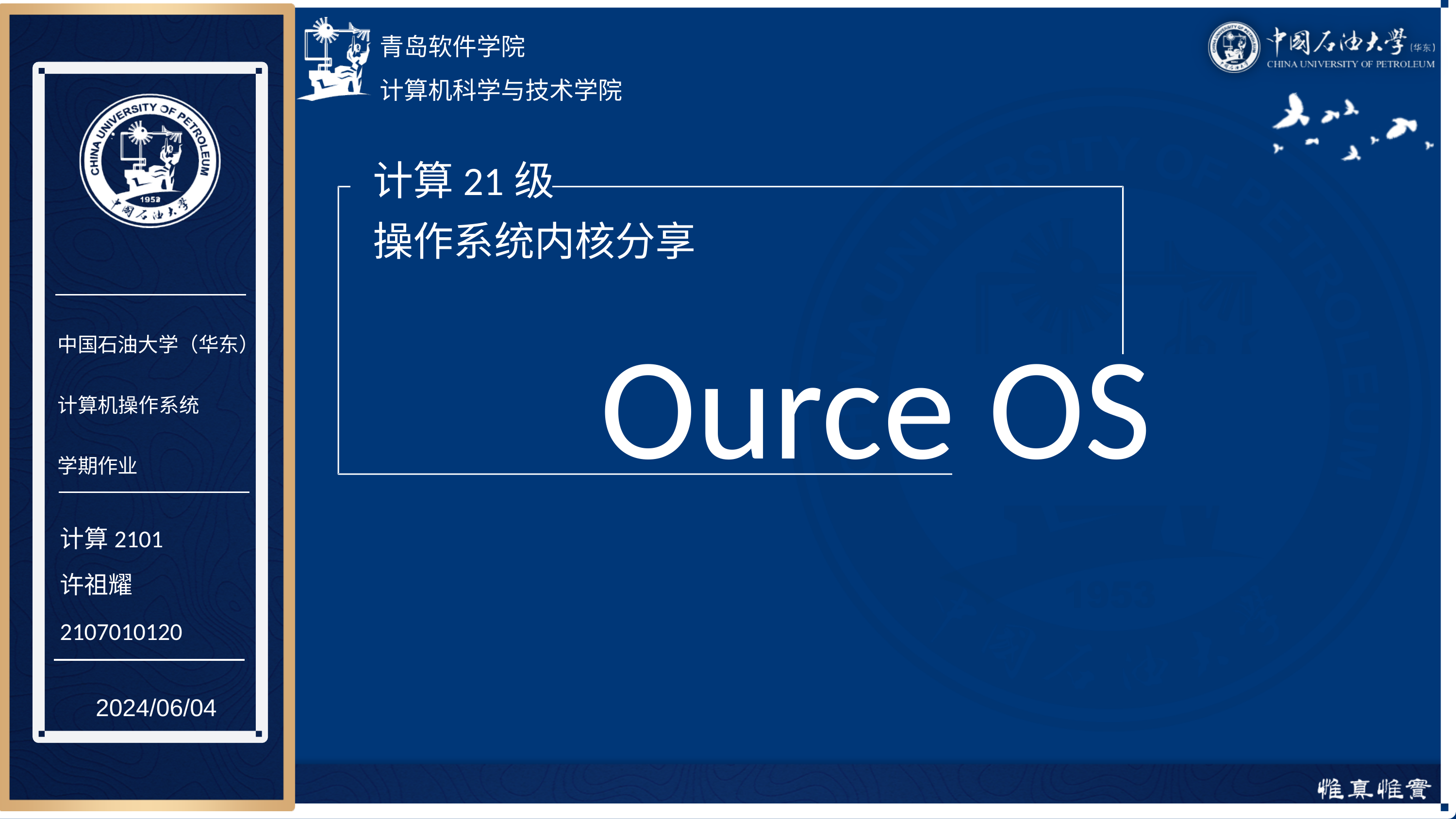

青岛软件学院
计算机科学与技术学院

计算21级
操作系统内核分享

中国石油大学（华东）
计算机操作系统
学期作业

Ource OS

计算2101
许祖耀
2107010120

2024/06/04